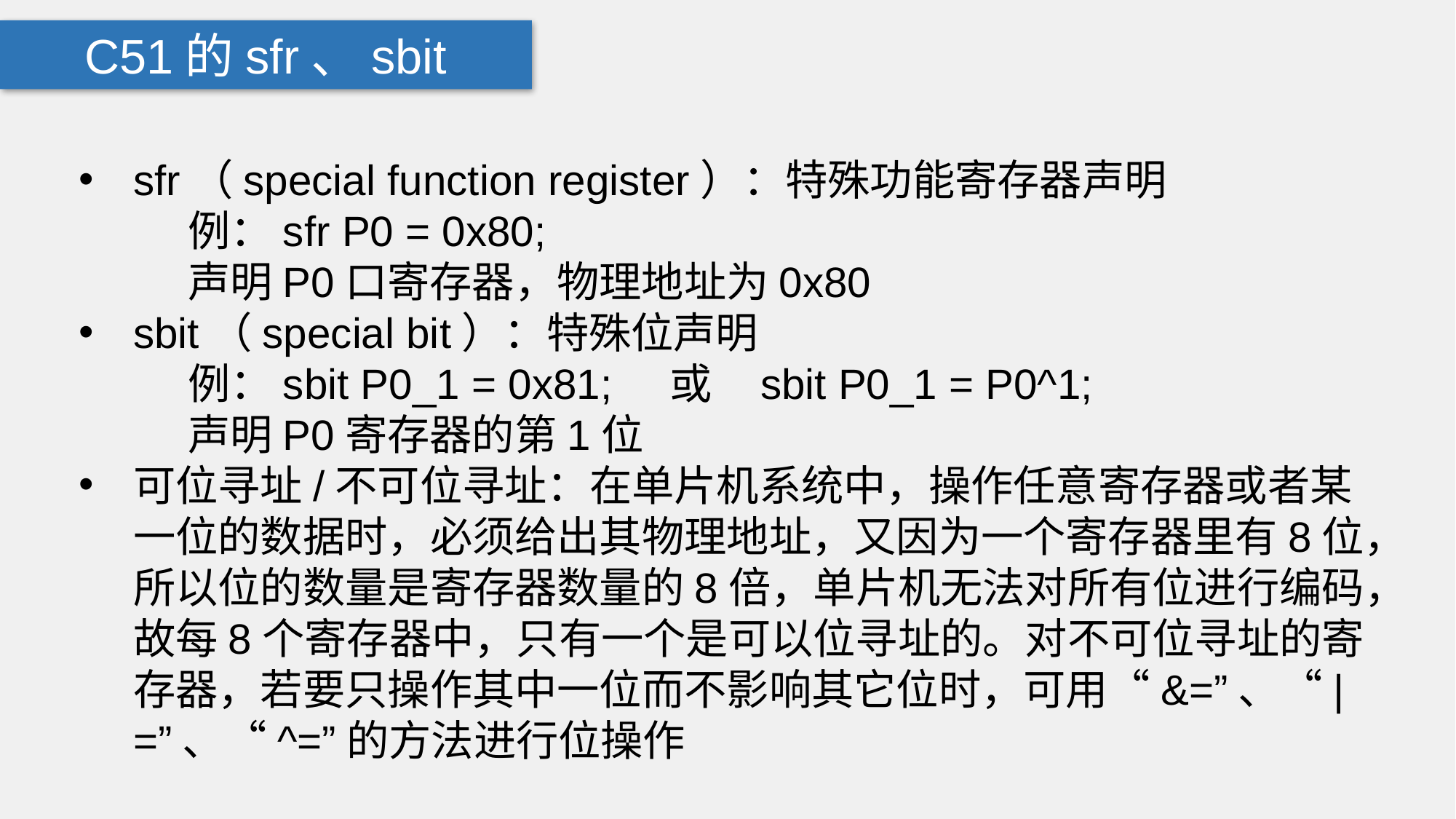

C51的sfr、sbit
sfr（special function register）：特殊功能寄存器声明
	例：sfr P0 = 0x80;
	声明P0口寄存器，物理地址为0x80
sbit（special bit）：特殊位声明
	例：sbit P0_1 = 0x81;    或    sbit P0_1 = P0^1;
	声明P0寄存器的第1位
可位寻址/不可位寻址：在单片机系统中，操作任意寄存器或者某一位的数据时，必须给出其物理地址，又因为一个寄存器里有8位，所以位的数量是寄存器数量的8倍，单片机无法对所有位进行编码，故每8个寄存器中，只有一个是可以位寻址的。对不可位寻址的寄存器，若要只操作其中一位而不影响其它位时，可用“&=”、“|=”、“^=”的方法进行位操作